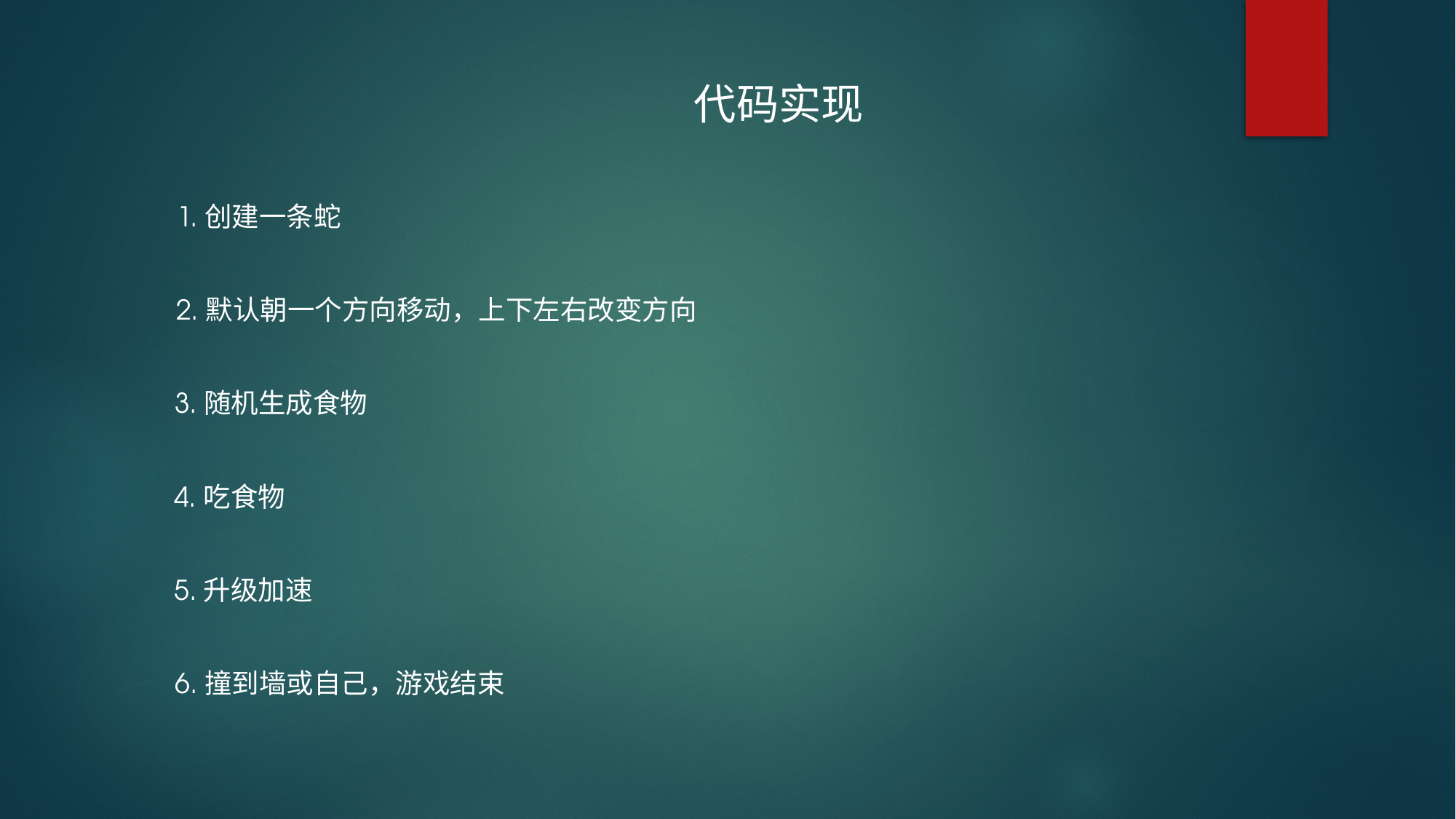

代码实现
1.创建一条蛇
2.默认朝一个方向移动，上下左右改变方向
3.随机生成食物
4.吃食物
5.升级加速
6.撞到墙或自己，游戏结束